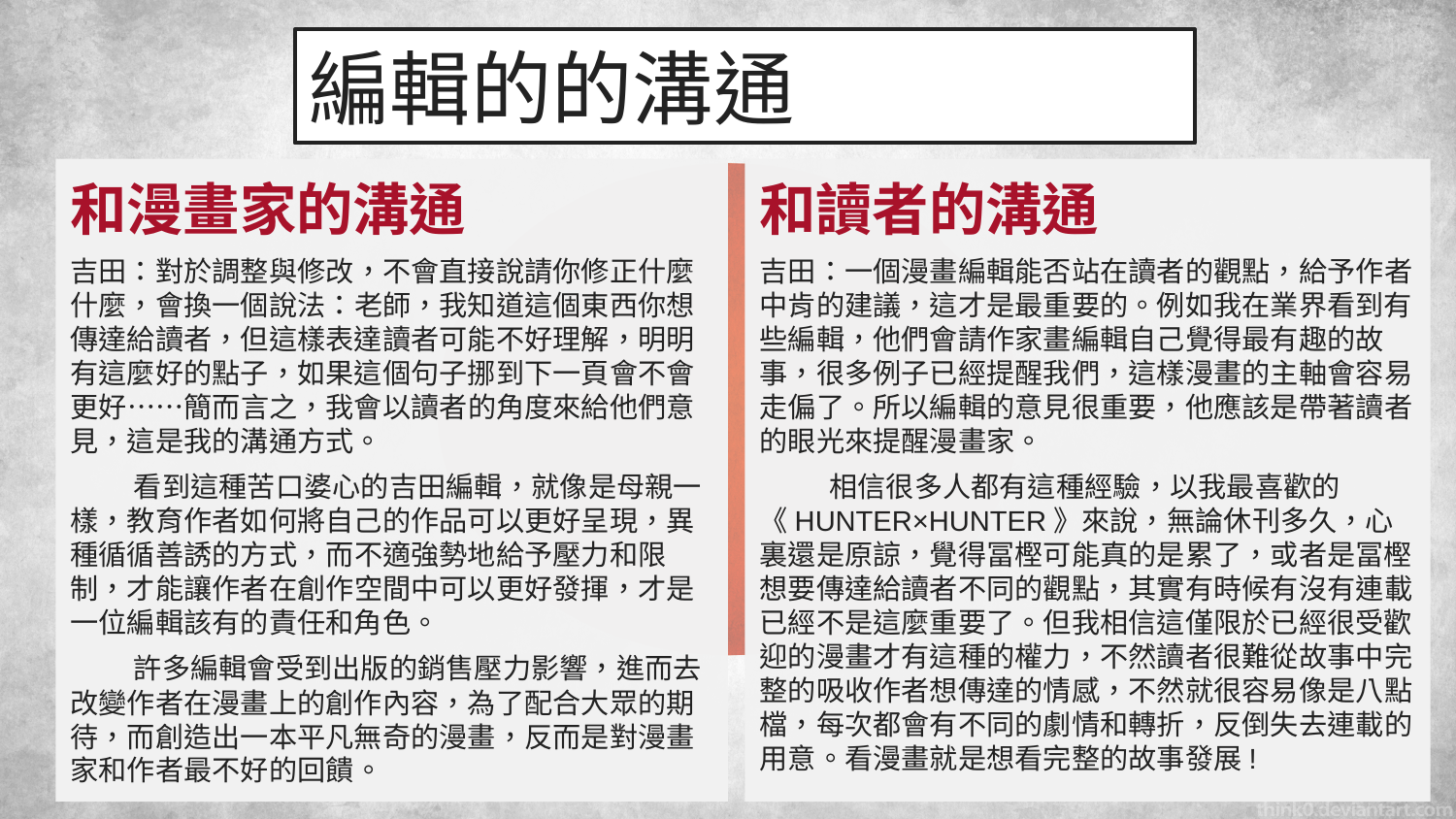

# 編輯的的溝通
和漫畫家的溝通
吉田：對於調整與修改，不會直接說請你修正什麼什麼，會換一個說法：老師，我知道這個東西你想傳達給讀者，但這樣表達讀者可能不好理解，明明有這麼好的點子，如果這個句子挪到下一頁會不會更好……簡而言之，我會以讀者的角度來給他們意見，這是我的溝通方式。
         看到這種苦口婆心的吉田編輯，就像是母親一樣，教育作者如何將自己的作品可以更好呈現，異種循循善誘的方式，而不適強勢地給予壓力和限制，才能讓作者在創作空間中可以更好發揮，才是一位編輯該有的責任和角色。
         許多編輯會受到出版的銷售壓力影響，進而去改變作者在漫畫上的創作內容，為了配合大眾的期待，而創造出一本平凡無奇的漫畫，反而是對漫畫家和作者最不好的回饋。
和讀者的溝通
吉田：一個漫畫編輯能否站在讀者的觀點，給予作者中肯的建議，這才是最重要的。例如我在業界看到有些編輯，他們會請作家畫編輯自己覺得最有趣的故事，很多例子已經提醒我們，這樣漫畫的主軸會容易走偏了。所以編輯的意見很重要，他應該是帶著讀者的眼光來提醒漫畫家。
          相信很多人都有這種經驗，以我最喜歡的《HUNTER×HUNTER》來說，無論休刊多久，心裏還是原諒，覺得冨樫可能真的是累了，或者是冨樫想要傳達給讀者不同的觀點，其實有時候有沒有連載已經不是這麼重要了。但我相信這僅限於已經很受歡迎的漫畫才有這種的權力，不然讀者很難從故事中完整的吸收作者想傳達的情感，不然就很容易像是八點檔，每次都會有不同的劇情和轉折，反倒失去連載的用意。看漫畫就是想看完整的故事發展!